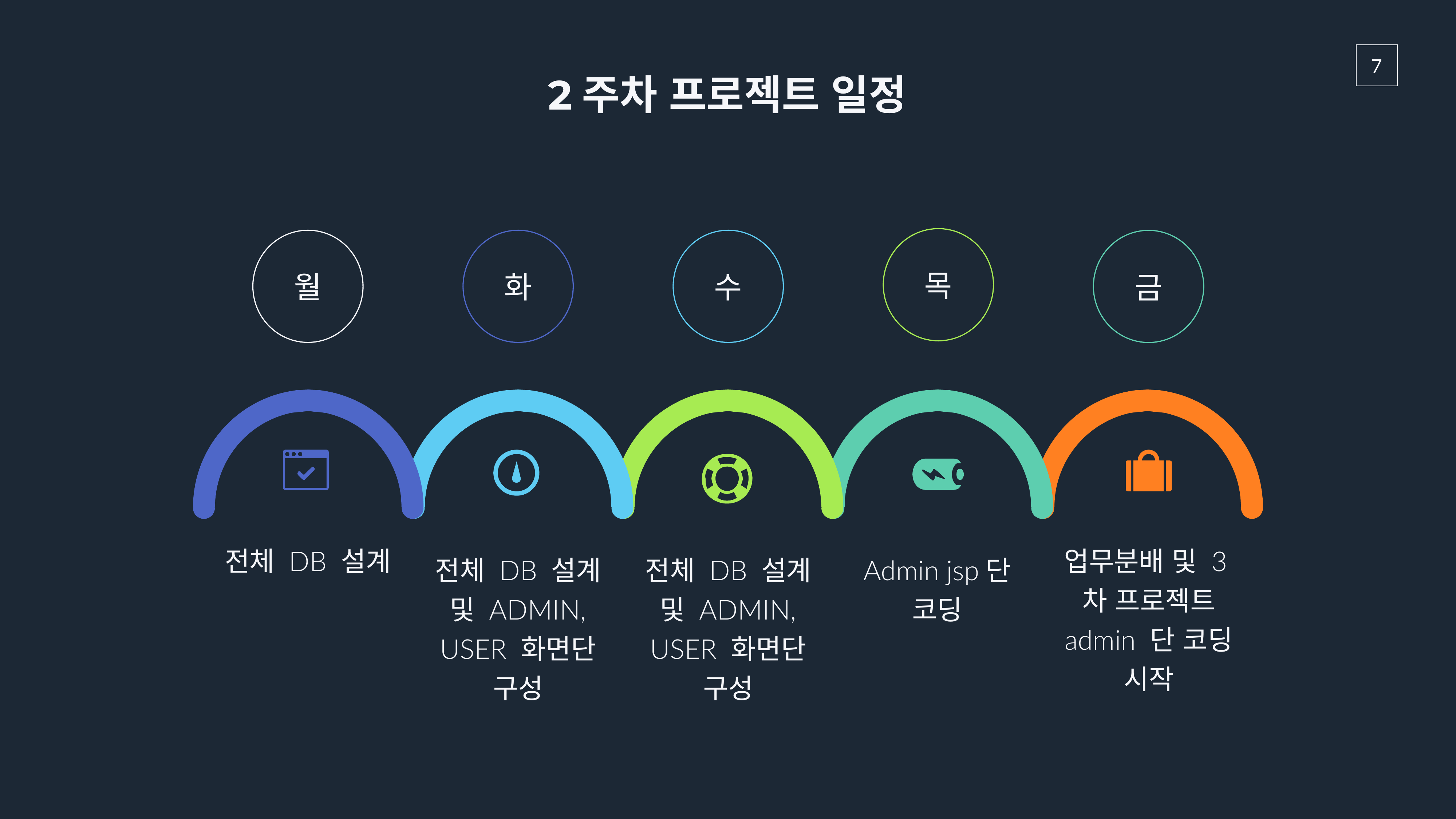

2주차 프로젝트 일정
목
월
화
수
금

전체 DB 설계
업무분배 및 3차 프로젝트 admin 단 코딩 시작
전체 DB 설계 및 ADMIN, USER 화면단 구성
전체 DB 설계 및 ADMIN, USER 화면단 구성
Admin jsp단 코딩